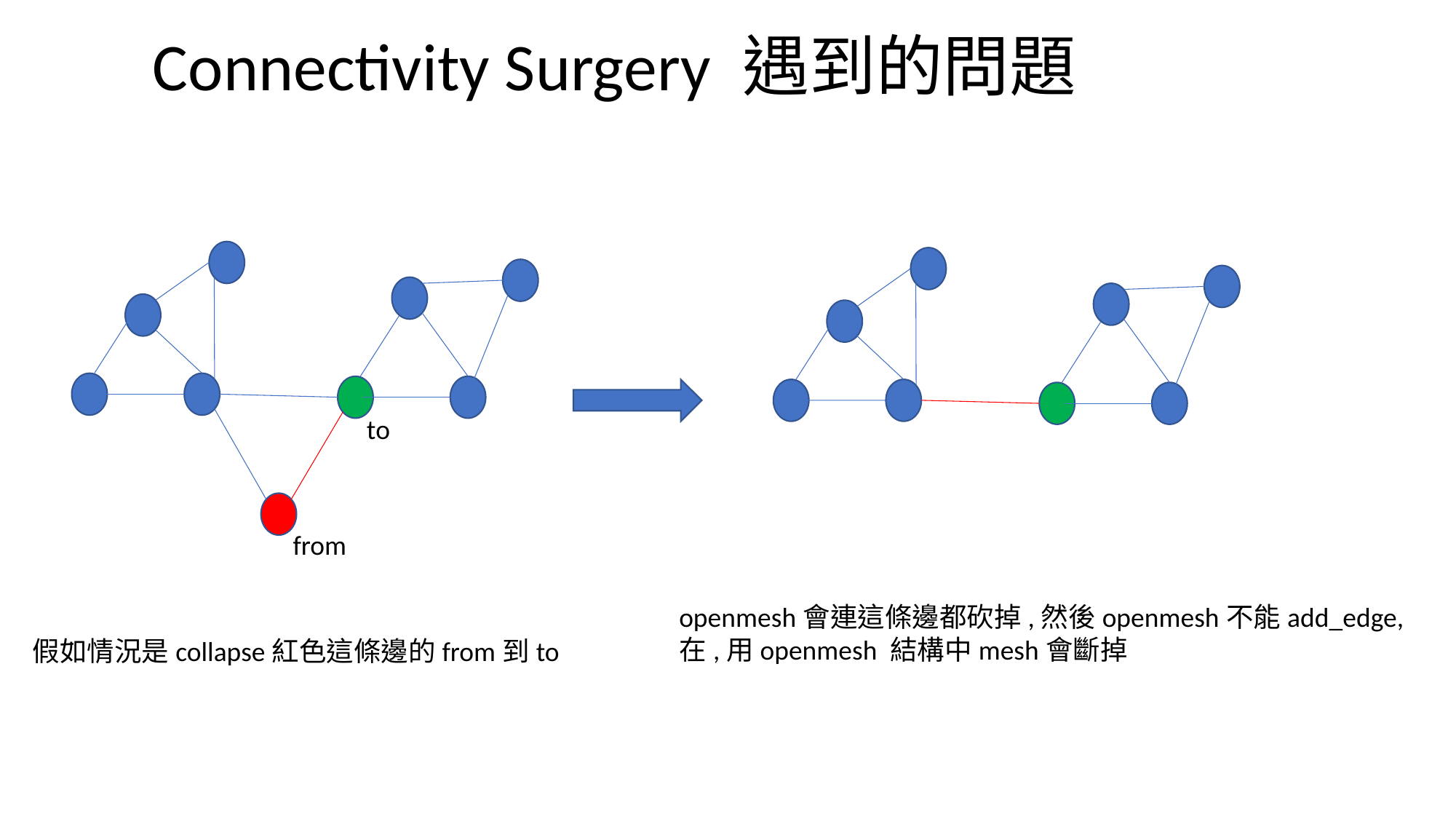

# Connectivity Surgery 遇到的問題

to

from
openmesh會連這條邊都砍掉,然後openmesh不能add_edge,
在,用openmesh 結構中mesh會斷掉
假如情況是collapse紅色這條邊的from到to